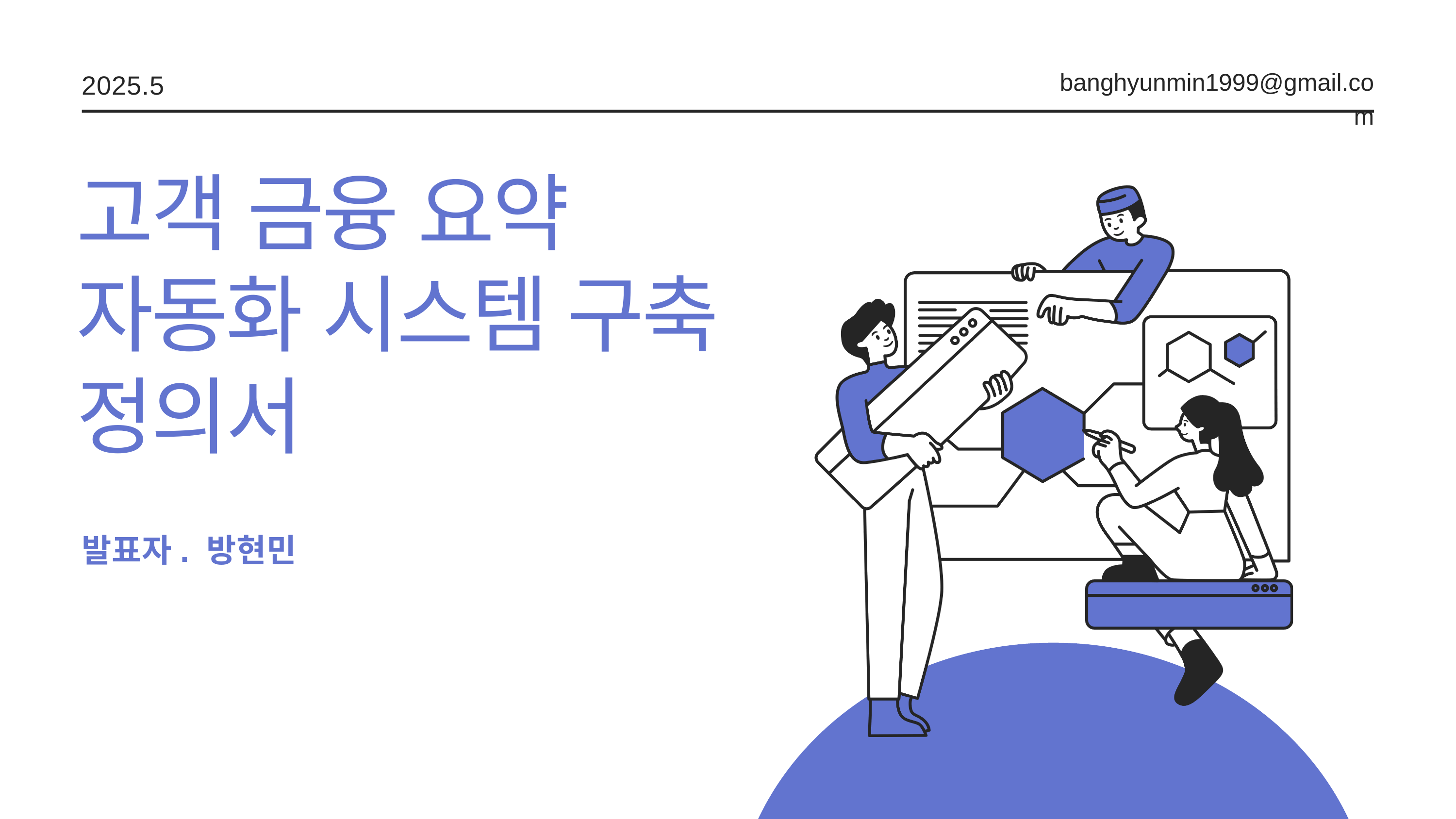

banghyunmin1999@gmail.com
2025.5

고객 금융 요약 자동화 시스템 구축 정의서

발표자. 방현민